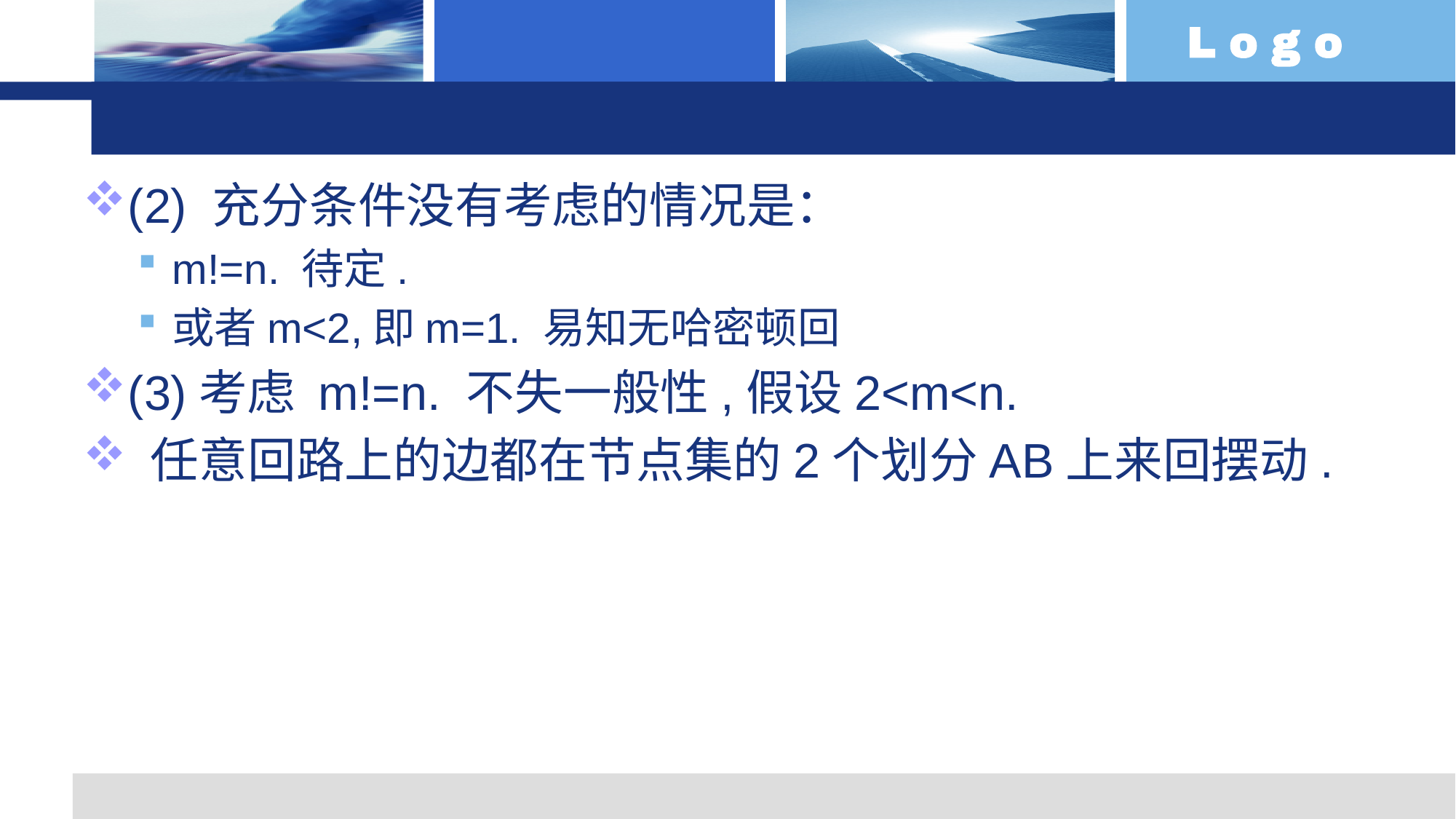

#
(2) 充分条件没有考虑的情况是：
m!=n. 待定.
或者m<2,即m=1. 易知无哈密顿回
(3)考虑 m!=n. 不失一般性,假设2<m<n.
 任意回路上的边都在节点集的2个划分AB上来回摆动.

82